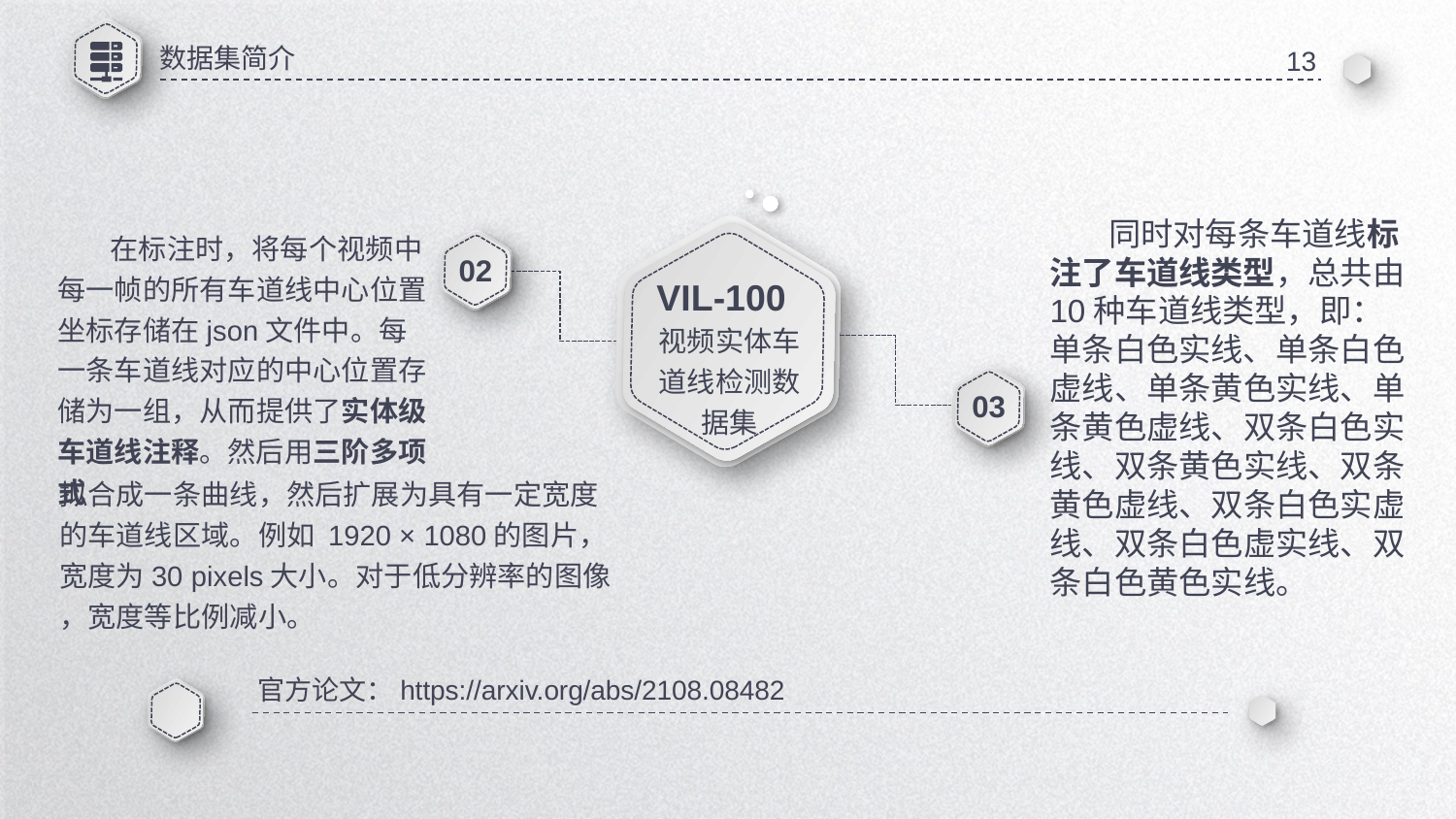

数据集简介
13

       同时对每条车道线标注了车道线类型，总共由10种车道线类型，即：单条白色实线、单条白色虚线、单条黄色实线、单条黄色虚线、双条白色实线、双条黄色实线、双条黄色虚线、双条白色实虚线、双条白色虚实线、双条白色黄色实线。
       在标注时，将每个视频中每一帧的所有车道线中心位置坐标存储在json文件中。每一条车道线对应的中心位置存储为一组，从而提供了实体级车道线注释。然后用三阶多项式

02
VIL-100
视频实体车道线检测数据集

03
拟合成一条曲线，然后扩展为具有一定宽度
的车道线区域。例如 1920 × 1080的图片，
宽度为30 pixels大小。对于低分辨率的图像
，宽度等比例减小。
官方论文：https://arxiv.org/abs/2108.08482